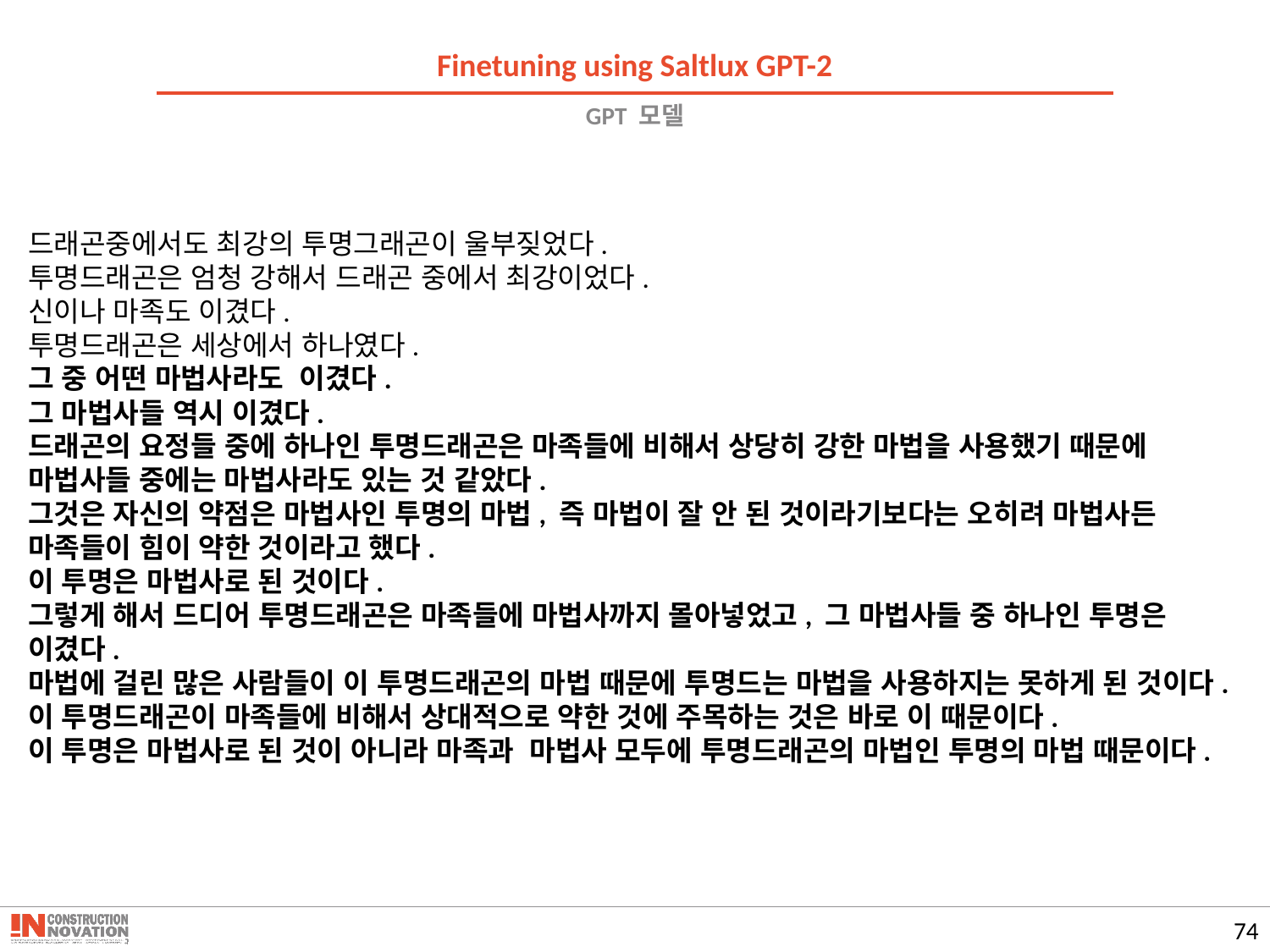

Finetuning using Saltlux GPT-2
# GPT 모델

드래곤중에서도 최강의 투명그래곤이 울부짖었다.
투명드래곤은 엄청 강해서 드래곤 중에서 최강이었다.
신이나 마족도 이겼다.
투명드래곤은 세상에서 하나였다.
그 중 어떤 마법사라도  이겼다.
그 마법사들 역시 이겼다.
드래곤의 요정들 중에 하나인 투명드래곤은 마족들에 비해서 상당히 강한 마법을 사용했기 때문에 마법사들 중에는 마법사라도 있는 것 같았다.
그것은 자신의 약점은 마법사인 투명의 마법, 즉 마법이 잘 안 된 것이라기보다는 오히려 마법사든 마족들이 힘이 약한 것이라고 했다.
이 투명은 마법사로 된 것이다.
그렇게 해서 드디어 투명드래곤은 마족들에 마법사까지 몰아넣었고, 그 마법사들 중 하나인 투명은 이겼다.
마법에 걸린 많은 사람들이 이 투명드래곤의 마법 때문에 투명드는 마법을 사용하지는 못하게 된 것이다.
이 투명드래곤이 마족들에 비해서 상대적으로 약한 것에 주목하는 것은 바로 이 때문이다.
이 투명은 마법사로 된 것이 아니라 마족과  마법사 모두에 투명드래곤의 마법인 투명의 마법 때문이다.